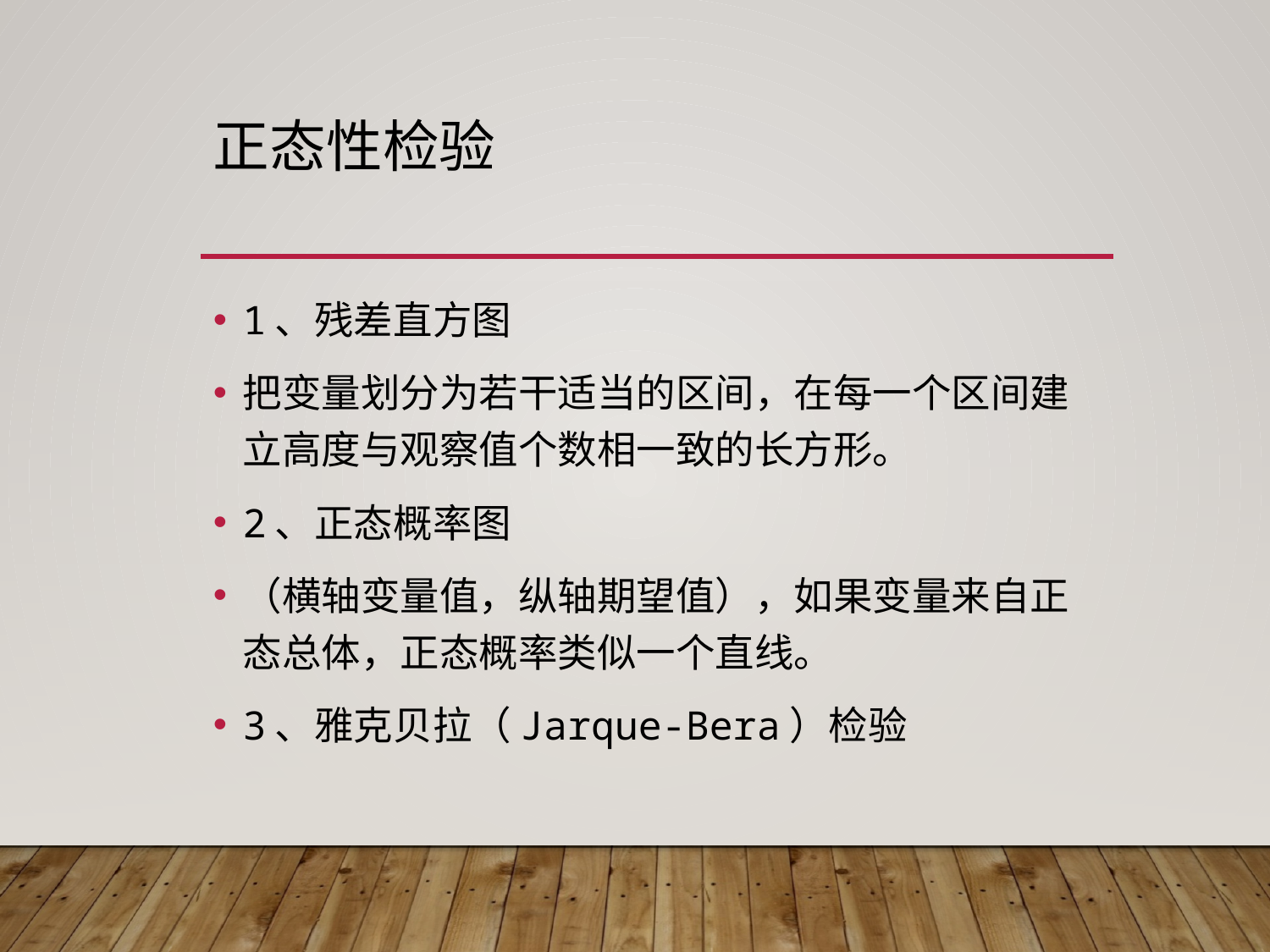

# 正态性检验
1、残差直方图
把变量划分为若干适当的区间，在每一个区间建立高度与观察值个数相一致的长方形。
2、正态概率图
（横轴变量值，纵轴期望值），如果变量来自正态总体，正态概率类似一个直线。
3、雅克贝拉（Jarque-Bera）检验